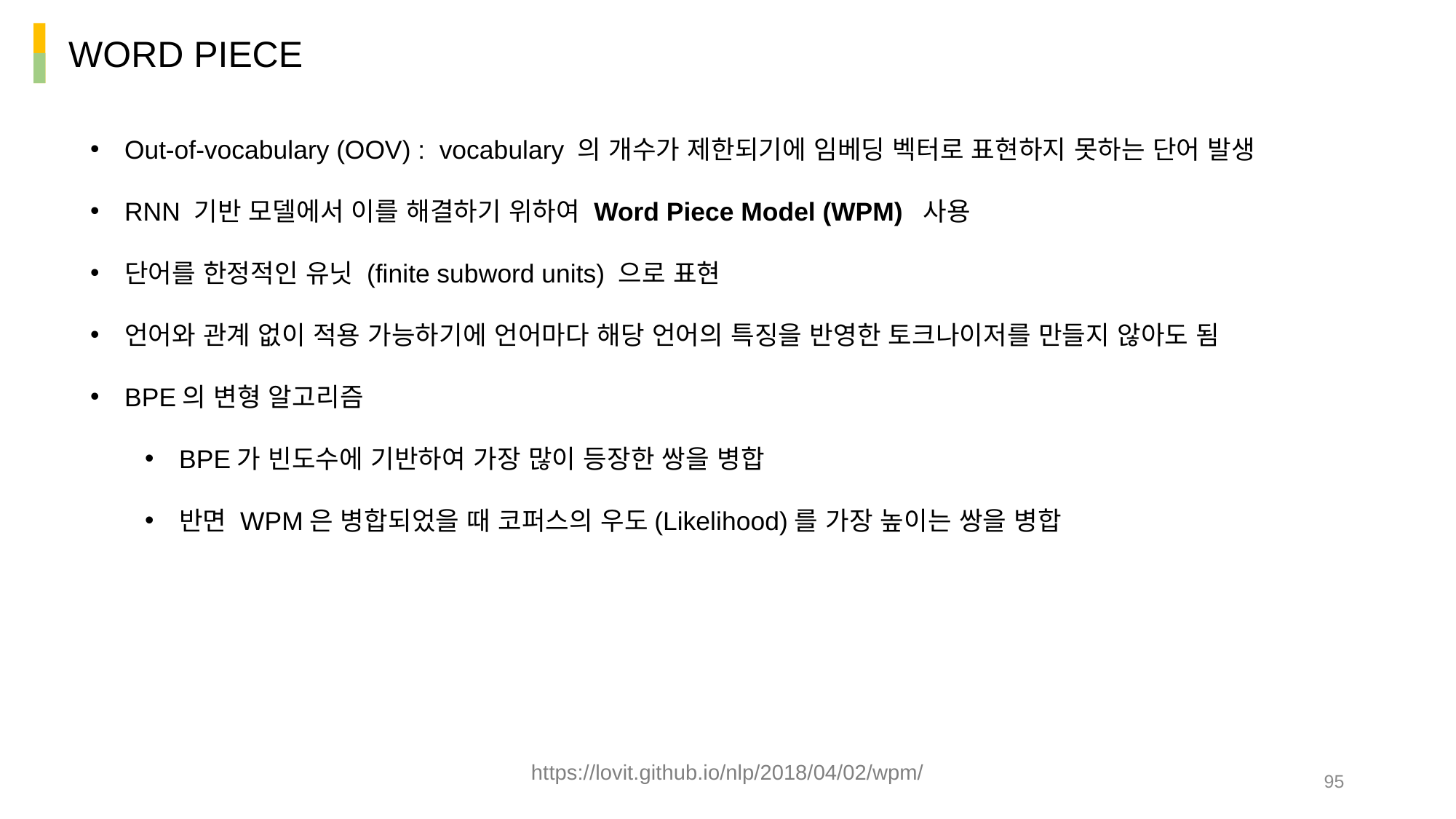

WORD PIECE

Out-of-vocabulary (OOV) :  vocabulary 의 개수가 제한되기에 임베딩 벡터로 표현하지 못하는 단어 발생
RNN 기반 모델에서 이를 해결하기 위하여 Word Piece Model (WPM)  사용
단어를 한정적인 유닛 (finite subword units) 으로 표현
언어와 관계 없이 적용 가능하기에 언어마다 해당 언어의 특징을 반영한 토크나이저를 만들지 않아도 됨
BPE의 변형 알고리즘
BPE가 빈도수에 기반하여 가장 많이 등장한 쌍을 병합
반면 WPM은 병합되었을 때 코퍼스의 우도(Likelihood)를 가장 높이는 쌍을 병합

https://lovit.github.io/nlp/2018/04/02/wpm/
95